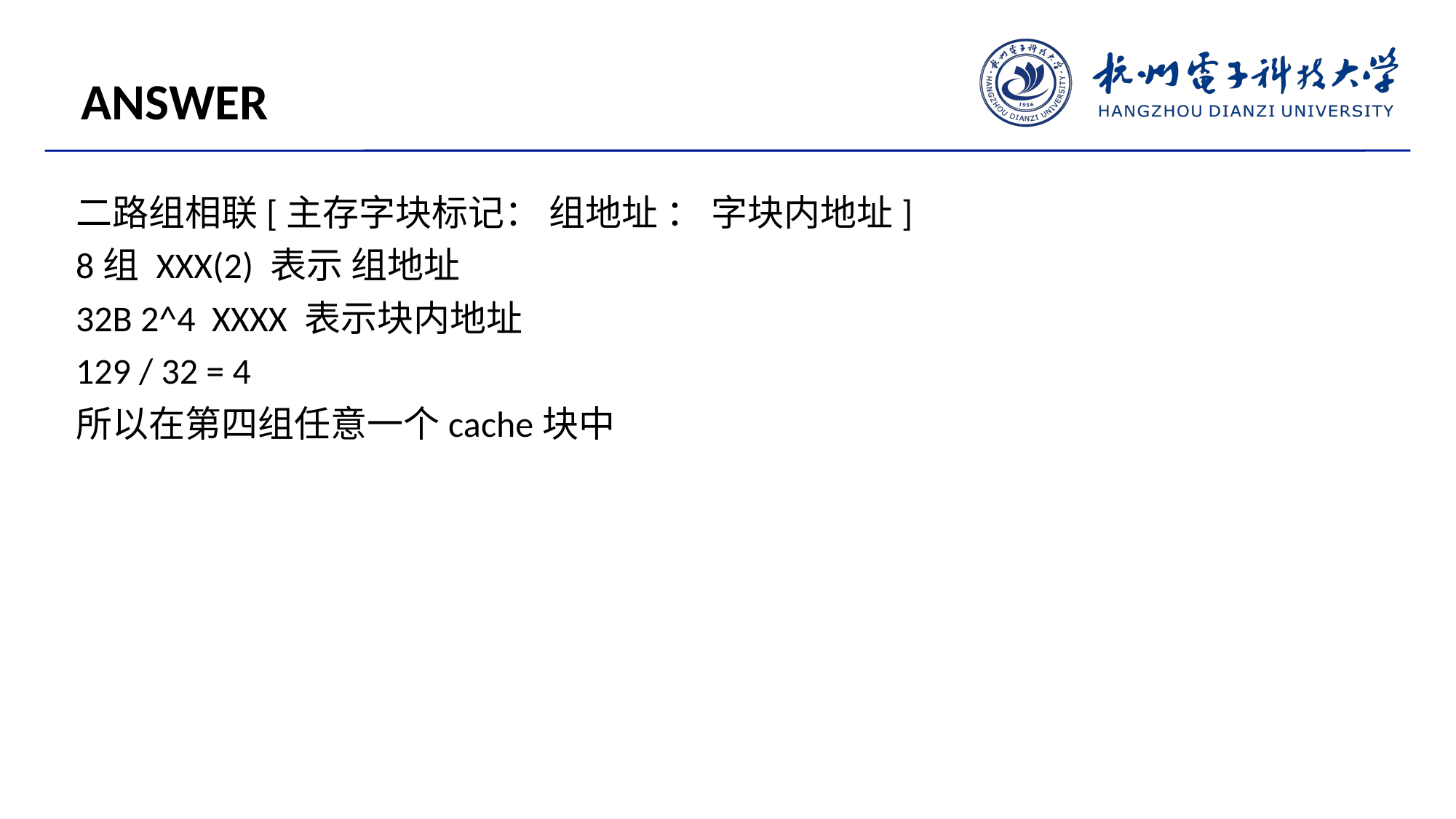

ANSWER
二路组相联[主存字块标记： 组地址 ： 字块内地址]
8组 XXX(2) 表示 组地址
32B 2^4  XXXX 表示块内地址
129 / 32 = 4
所以在第四组任意一个cache块中